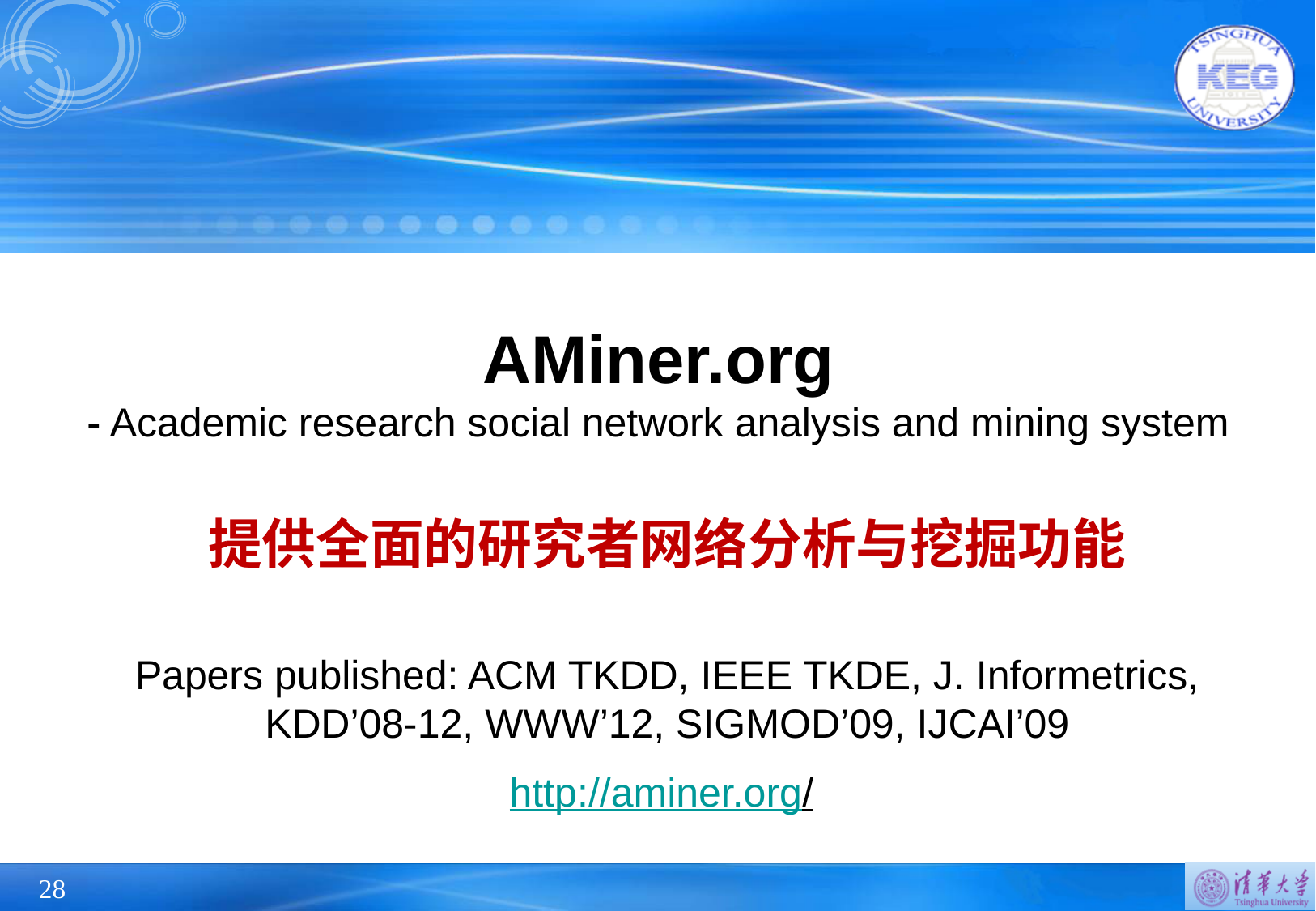

# AMiner.org - Academic research social network analysis and mining system
提供全面的研究者网络分析与挖掘功能

Papers published: ACM TKDD, IEEE TKDE, J. Informetrics,
KDD’08-12, WWW’12, SIGMOD’09, IJCAI’09
http://aminer.org/